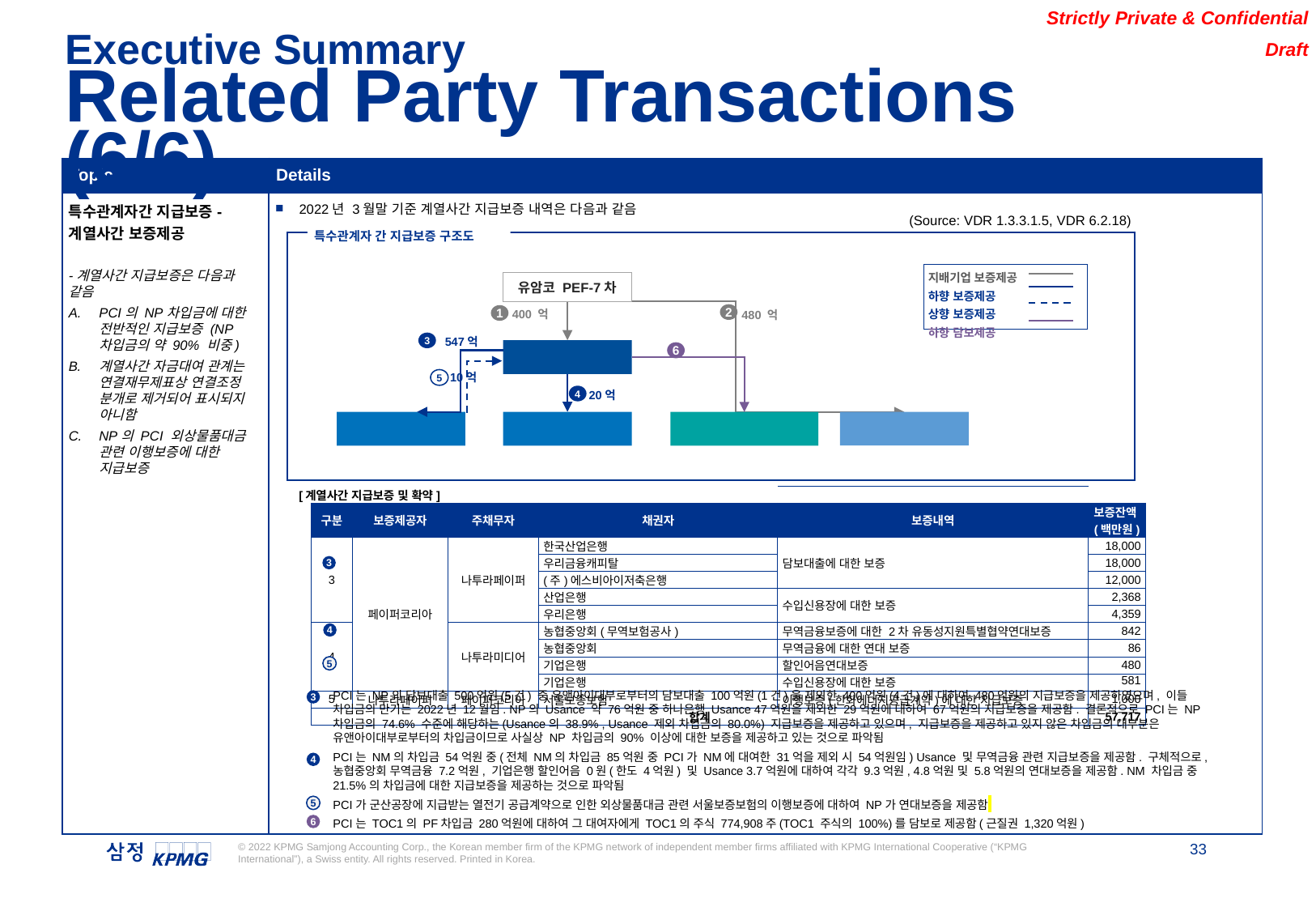

Executive Summary
Related Party Transactions (6/6)
| Topic | Details |
| --- | --- |
| 특수관계자간 지급보증-계열사간 보증제공 | 2022년 3월말 기준 계열사간 지급보증 내역은 다음과 같음 |
(Source: VDR 1.3.3.1.5, VDR 6.2.18)
특수관계자 간 지급보증 구조도

유암코 PEF-7차
400 억
480 억
2
1
547억
3
페이퍼코리아㈜
10억
5

20억
4
나투라페이퍼㈜
나투라미디어㈜
아젤리아
제일차(유)

-계열사간 지급보증은 다음과 같음
PCI의 NP차입금에 대한 전반적인 지급보증 (NP 차입금의 약 90% 비중)
계열사간 자금대여 관계는 연결재무제표상 연결조정 분개로 제거되어 표시되지 아니함
NP의 PCI 외상물품대금 관련 이행보증에 대한 지급보증

| 지배기업 보증제공 |
| --- |
| 하향 보증제공 |
| 상향 보증제공 |
| 하향 담보제공 |
6
㈜디오션시티퍼스트
| [계열사간 지급보증 및 확약] |  |  |  |  |  |  |
| --- | --- | --- | --- | --- | --- | --- |
|  | 구분 | 보증제공자 | 주채무자 | 채권자 | 보증내역 | 보증잔액(백만원) |
|  | 3 | 페이퍼코리아 | 나투라페이퍼 | 한국산업은행 | 담보대출에 대한 보증 | 18,000 |
|  |  |  |  | 우리금융캐피탈 | 담보대출에 대한 보증 | 18,000 |
|  |  |  |  | (주)에스비아이저축은행 | 담보대출에 대한 보증 | 12,000 |
|  |  |  |  | 산업은행 | 수입신용장에 대한 보증 | 2,368 |
|  |  |  |  | 우리은행 | 수입신용장에 대한 보증 | 4,359 |
|  | 4 |  | 나투라미디어 | 농협중앙회(무역보험공사) | 무역금융보증에 대한 2차 유동성지원특별협약연대보증 | 842 |
|  |  |  |  | 농협중앙회 | 무역금융에 대한 연대 보증 | 86 |
|  |  |  |  | 기업은행 | 할인어음연대보증 | 480 |
|  |  |  |  | 기업은행 | 수입신용장에 대한 보증 | 581 |
|  | 5 | 나투라페이퍼 | 페이퍼코리아 | 서울보증보험 | 이행보증(한화에너지공급계약)에 대한 지급보증 | 1,000 |
|  | 합계 |  |  |  |  | 57,717 |
3
4
5
PCI는 NP의 담보대출 500억원(5건) 중 유앤아이대부로부터의 담보대출 100억원(1건)을 제외한 400억원(4건)에 대하여 480억원의 지급보증을 제공하였으며, 이들 차입금의 만기는 2022년 12월임. NP의 Usance 약 76억원 중 하나은행 Usance 47억원을 제외한 29억원에 대하여 67억원의 지급보증을 제공함. 결론적으로 PCI는 NP 차입금의 74.6% 수준에 해당하는(Usance의 38.9% , Usance 제외 차입금의 80.0%) 지급보증을 제공하고 있으며, 지급보증을 제공하고 있지 않은 차입금의 대부분은 유앤아이대부로부터의 차입금이므로 사실상 NP 차입금의 90% 이상에 대한 보증을 제공하고 있는 것으로 파악됨
PCI는 NM의 차입금 54억원 중(전체 NM의 차입금 85억원 중 PCI가 NM에 대여한 31억을 제외 시 54억원임) Usance 및 무역금융 관련 지급보증을 제공함. 구체적으로, 농협중앙회 무역금융 7.2억원, 기업은행 할인어음 0원(한도 4억원) 및 Usance 3.7억원에 대하여 각각 9.3억원, 4.8억원 및 5.8억원의 연대보증을 제공함. NM 차입금 중 21.5%의 차입금에 대한 지급보증을 제공하는 것으로 파악됨
PCI가 군산공장에 지급받는 열전기 공급계약으로 인한 외상물품대금 관련 서울보증보험의 이행보증에 대하여 NP가 연대보증을 제공함
PCI는 TOC1의 PF차입금 280억원에 대하여 그 대여자에게 TOC1의 주식 774,908주(TOC1 주식의 100%)를 담보로 제공함(근질권 1,320억원)
3
4
5
6